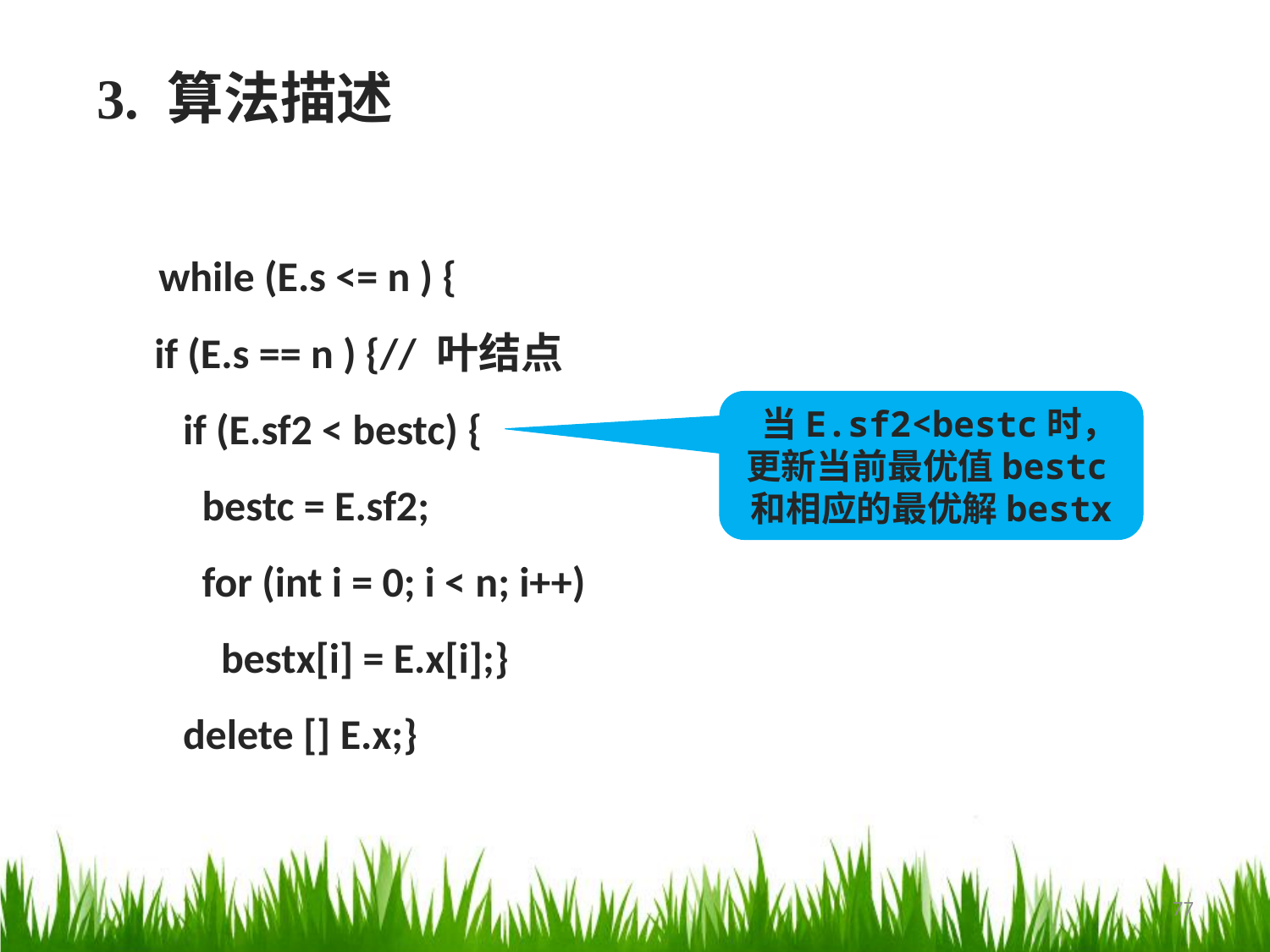

3. 算法描述
     while (E.s <= n ) {
      if (E.s == n ) {// 叶结点
         if (E.sf2 < bestc) {
           bestc = E.sf2;
           for (int i = 0; i < n; i++)
             bestx[i] = E.x[i];}
         delete [] E.x;}
 当E.sf2<bestc时，更新当前最优值bestc和相应的最优解bestx
77